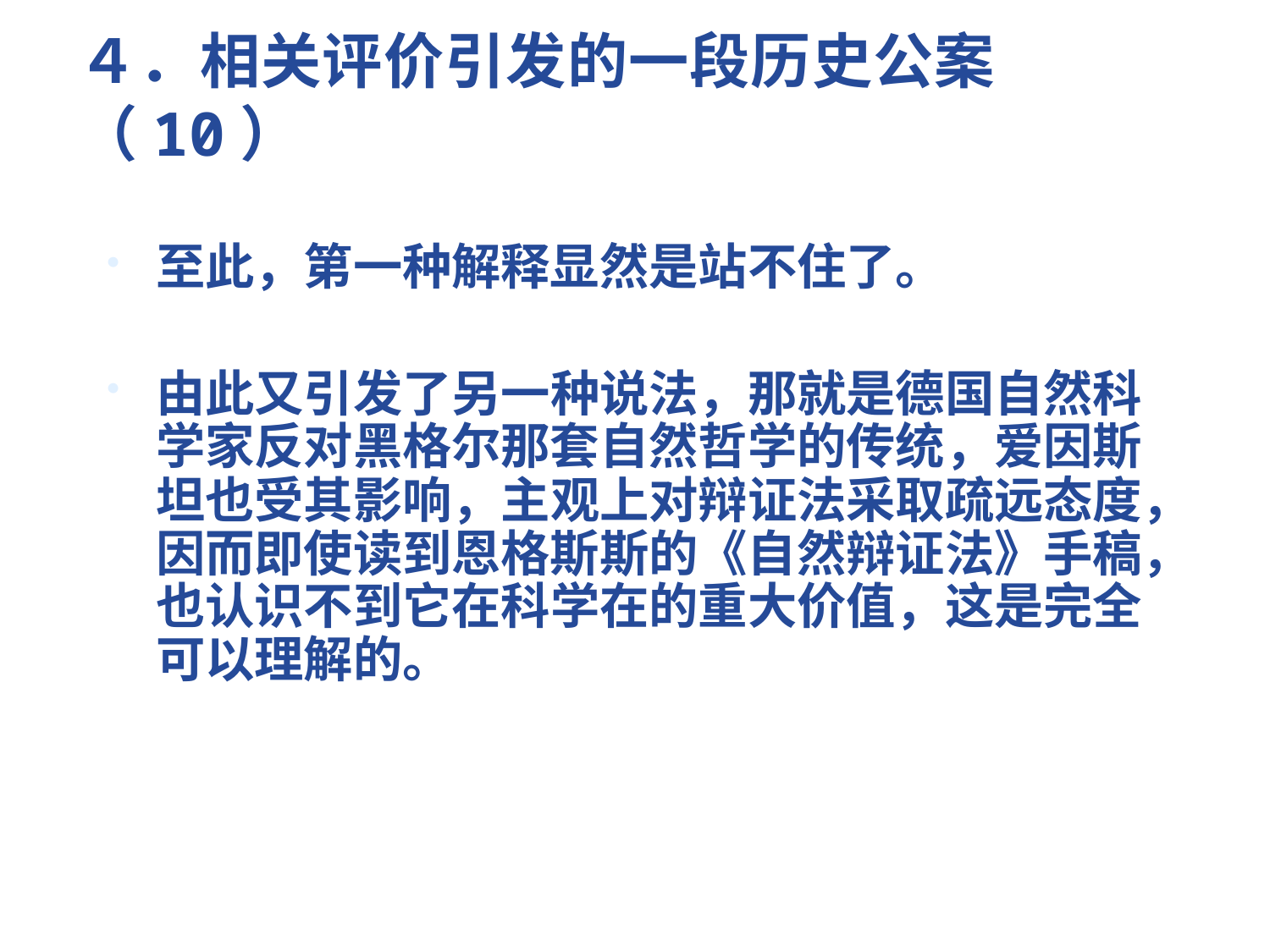

# ４．相关评价引发的一段历史公案（10）
至此，第一种解释显然是站不住了。

由此又引发了另一种说法，那就是德国自然科学家反对黑格尔那套自然哲学的传统，爱因斯坦也受其影响，主观上对辩证法采取疏远态度，因而即使读到恩格斯斯的《自然辩证法》手稿，也认识不到它在科学在的重大价值，这是完全可以理解的。